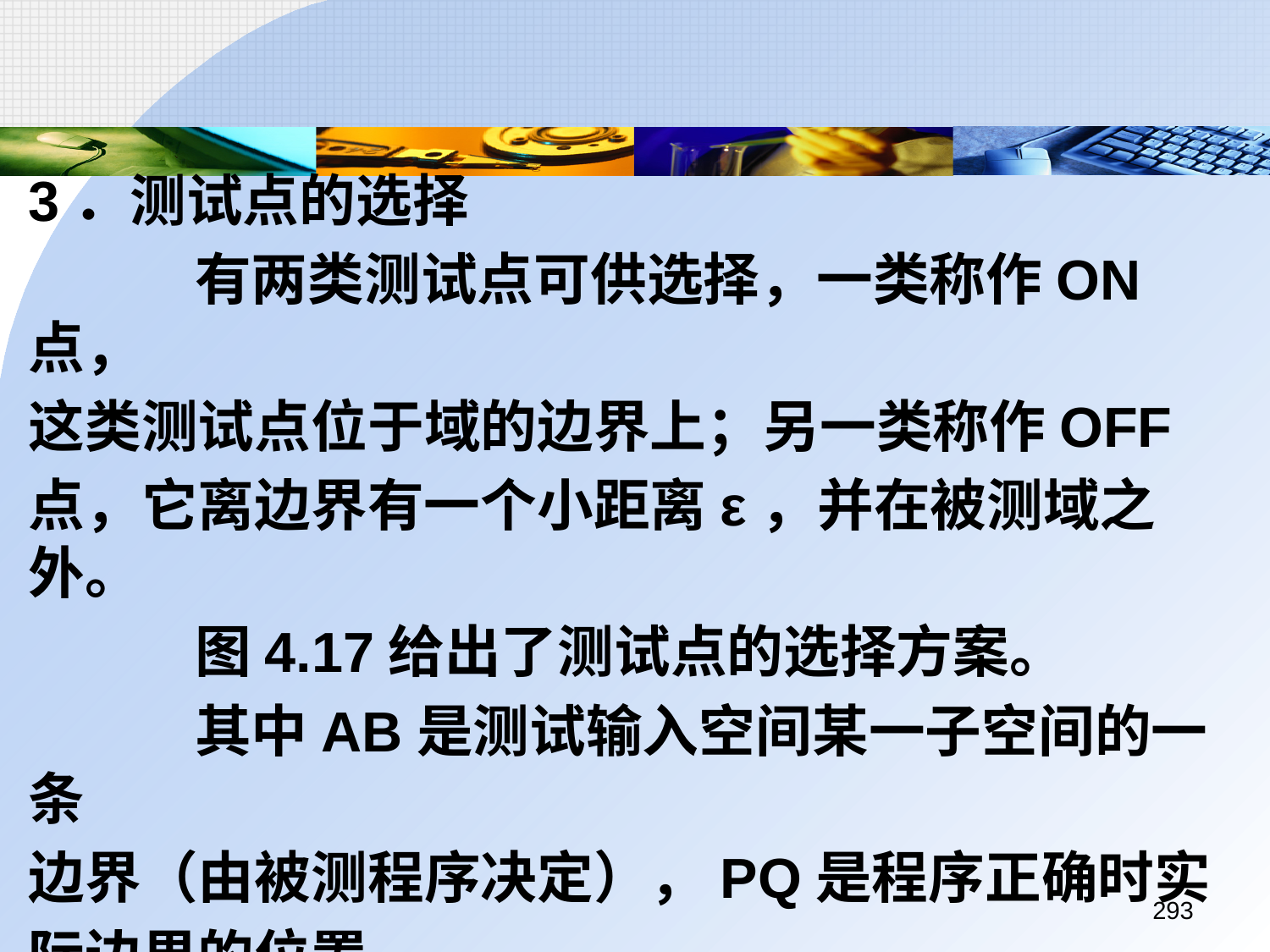

3．测试点的选择
		  有两类测试点可供选择，一类称作ON点，
	这类测试点位于域的边界上；另一类称作OFF
	点，它离边界有一个小距离ε，并在被测域之外。
		  图4.17给出了测试点的选择方案。
		  其中AB是测试输入空间某一子空间的一条
	边界（由被测程序决定），PQ是程序正确时实
	际边界的位置。
		  A、B是两个ON点，C点是一个OFF点，离AB边界的距离是ε。

293